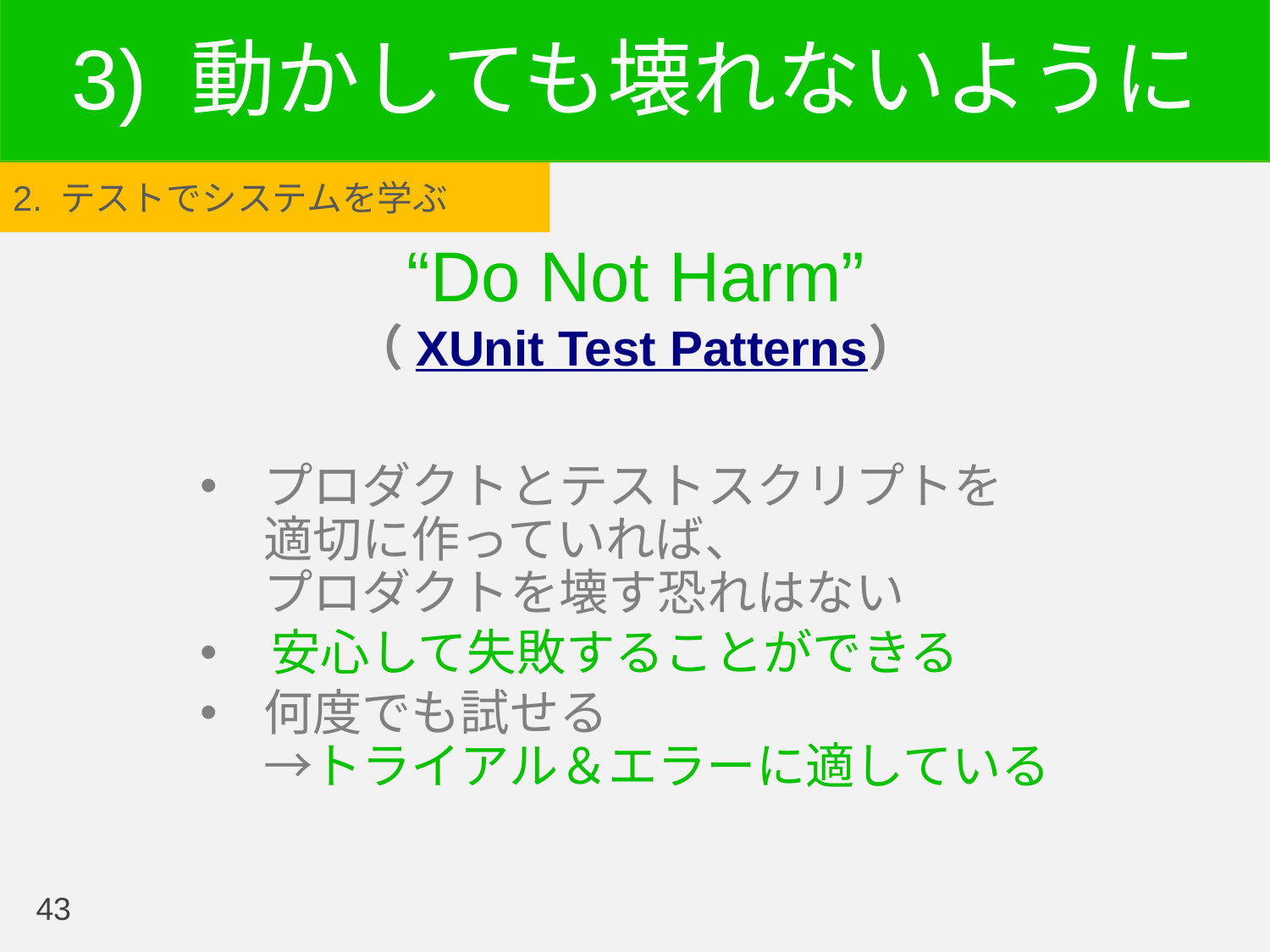

# 3) 動かしても壊れないように
2. テストでシステムを学ぶ
“Do Not Harm”
（XUnit Test Patterns）

プロダクトとテストスクリプトを
適切に作っていれば、
プロダクトを壊す恐れはない
 安心して失敗することができる
何度でも試せる
→トライアル＆エラーに適している
43